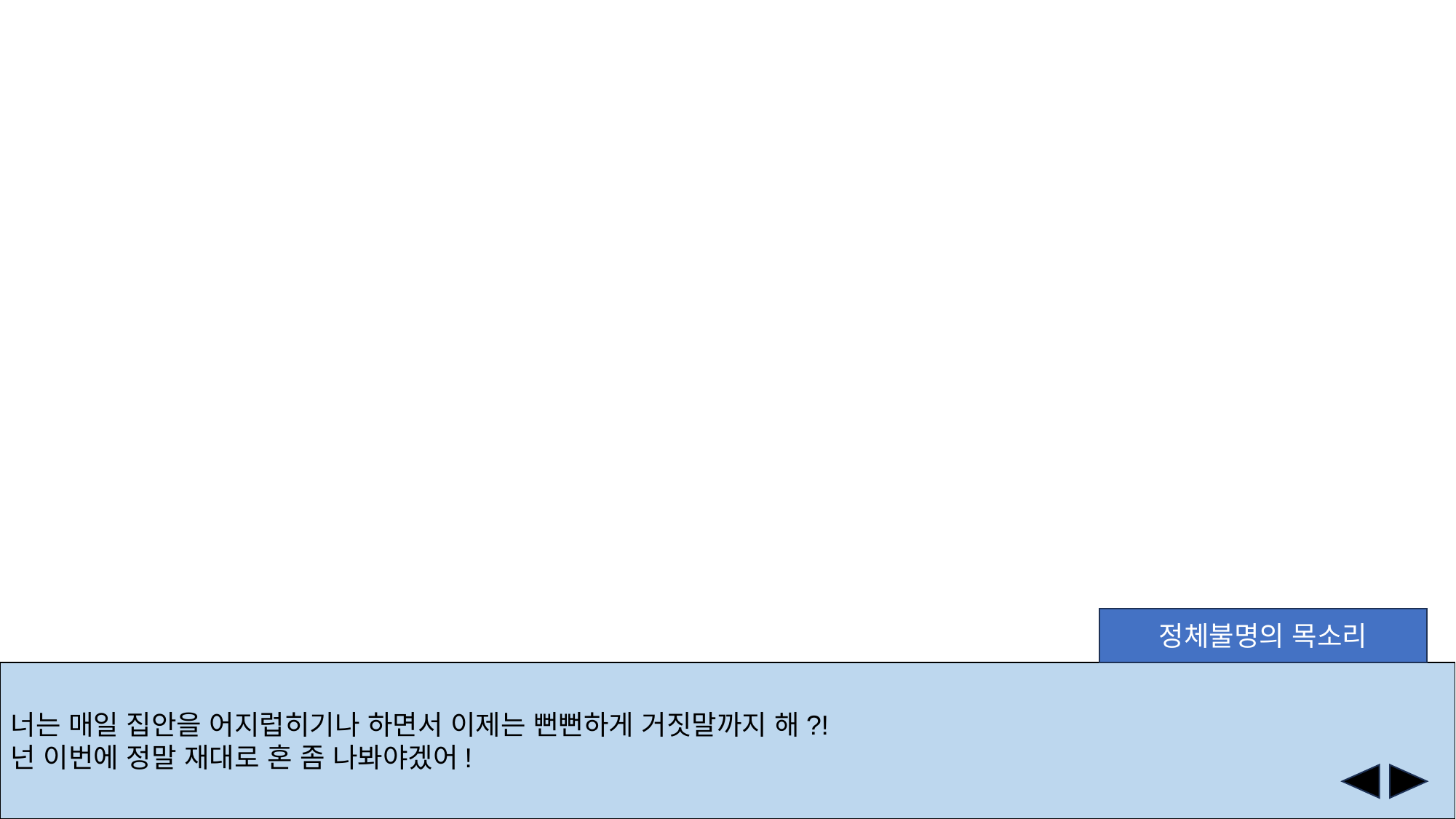

정체불명의 목소리
너는 매일 집안을 어지럽히기나 하면서 이제는 뻔뻔하게 거짓말까지 해?!
넌 이번에 정말 재대로 혼 좀 나봐야겠어!